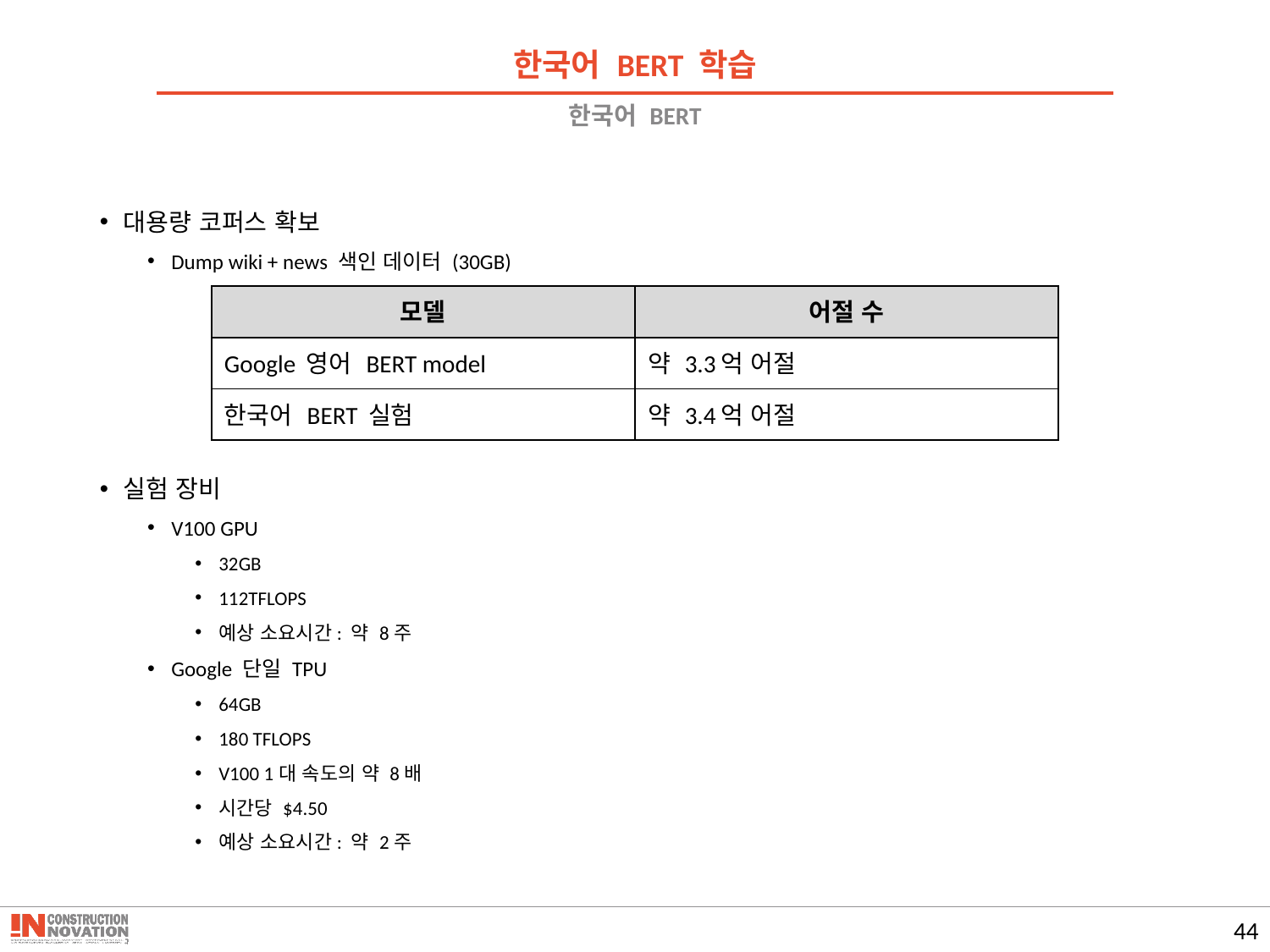

한국어 BERT 학습
# 한국어 BERT

대용량 코퍼스 확보
Dump wiki + news 색인 데이터 (30GB)

실험 장비
V100 GPU
32GB
112TFLOPS
예상 소요시간: 약 8주
Google 단일 TPU
64GB
180 TFLOPS
V100 1대 속도의 약 8배
시간당 $4.50
예상 소요시간: 약 2주

| 모델 | 어절 수 |
| --- | --- |
| Google 영어 BERT model | 약 3.3억 어절 |
| 한국어 BERT 실험 | 약 3.4억 어절 |